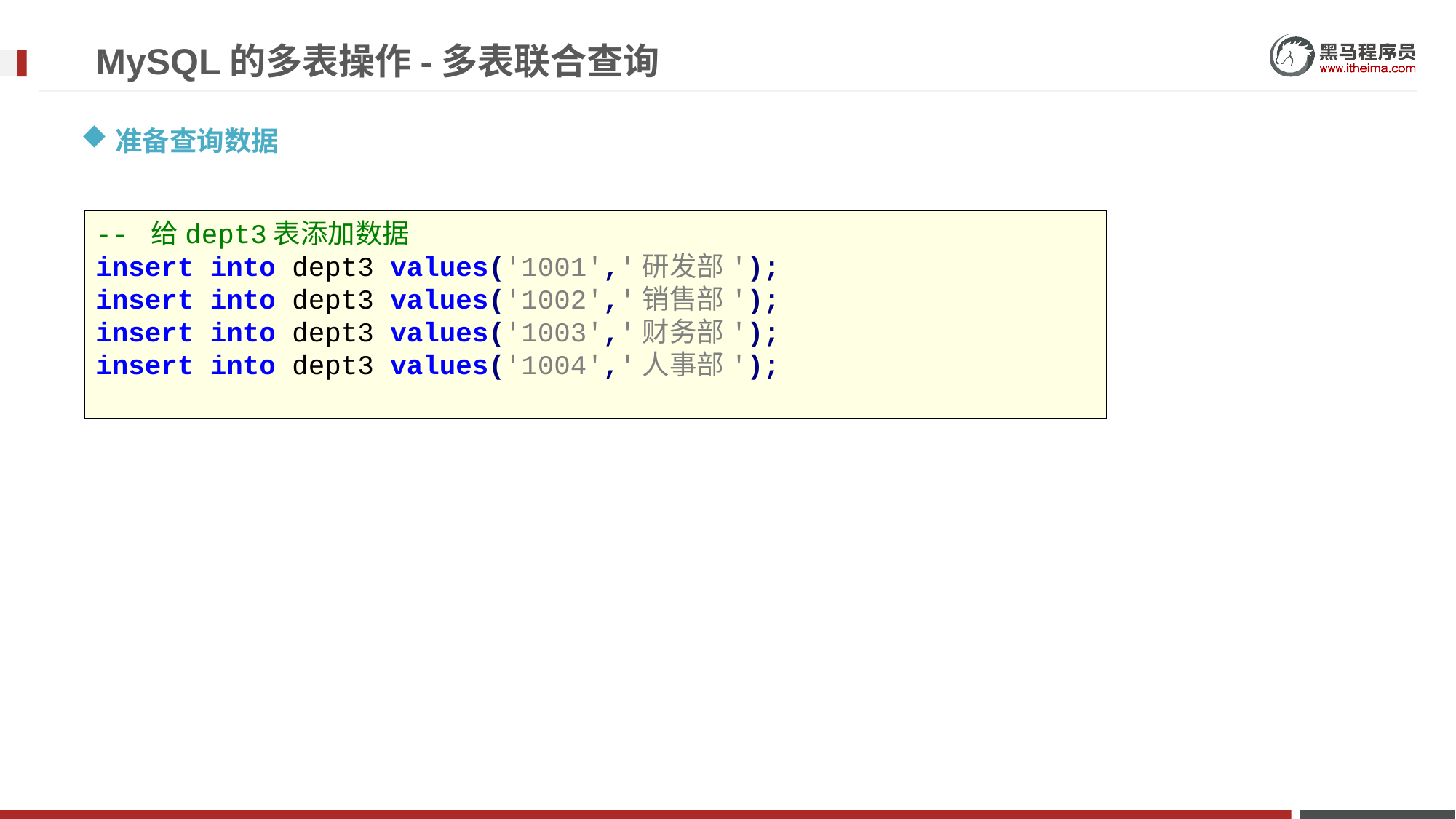

# MySQL的多表操作-多表联合查询
准备查询数据
-- 给dept3表添加数据
insert into dept3 values('1001','研发部');
insert into dept3 values('1002','销售部');
insert into dept3 values('1003','财务部');
insert into dept3 values('1004','人事部');